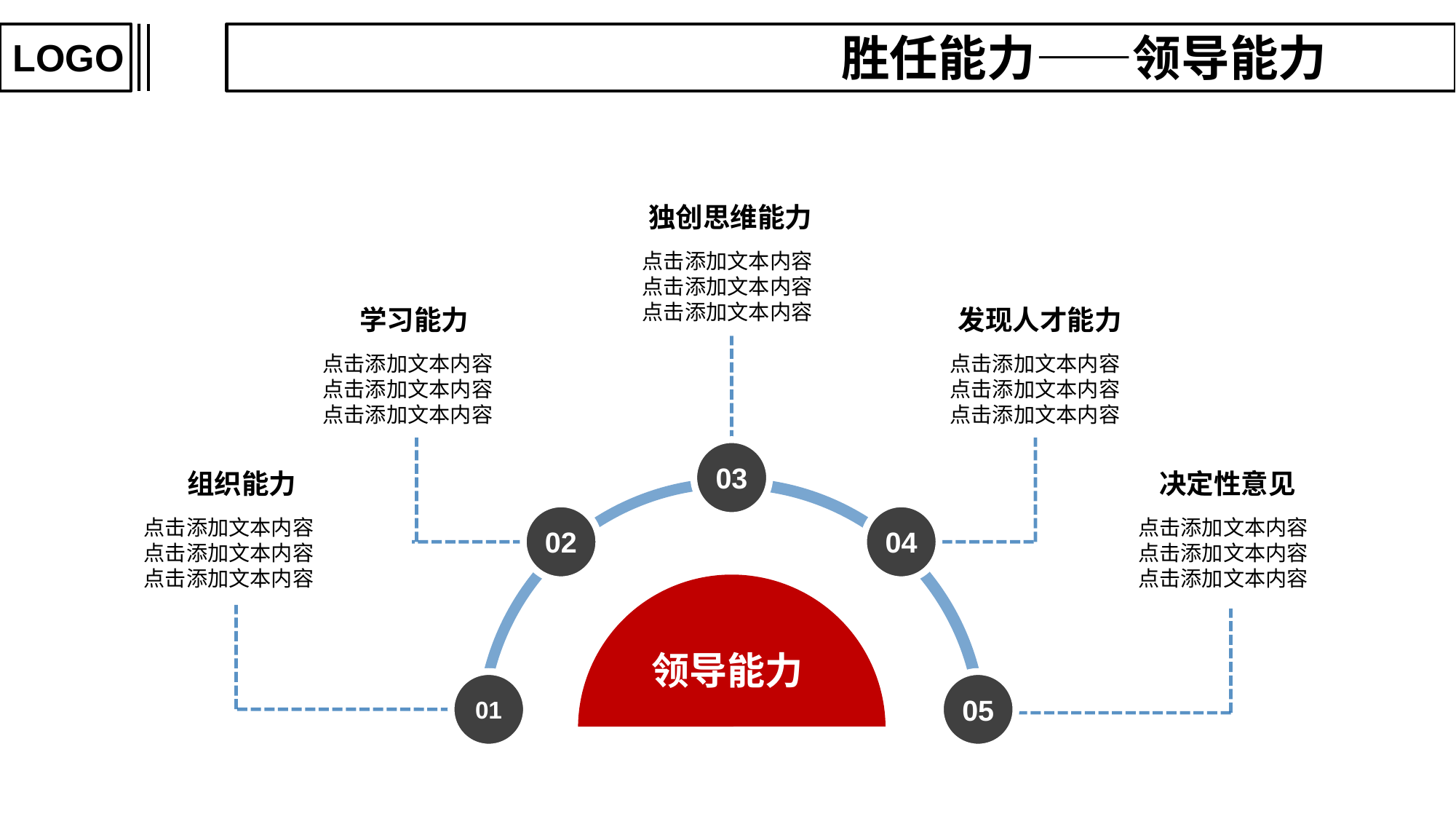

胜任能力——领导能力

LOGO
独创思维能力
点击添加文本内容
点击添加文本内容
点击添加文本内容
学习能力
发现人才能力
点击添加文本内容
点击添加文本内容
点击添加文本内容
点击添加文本内容
点击添加文本内容
点击添加文本内容
03
组织能力
决定性意见

02
04
点击添加文本内容
点击添加文本内容
点击添加文本内容
点击添加文本内容
点击添加文本内容
点击添加文本内容

领导能力
01
05